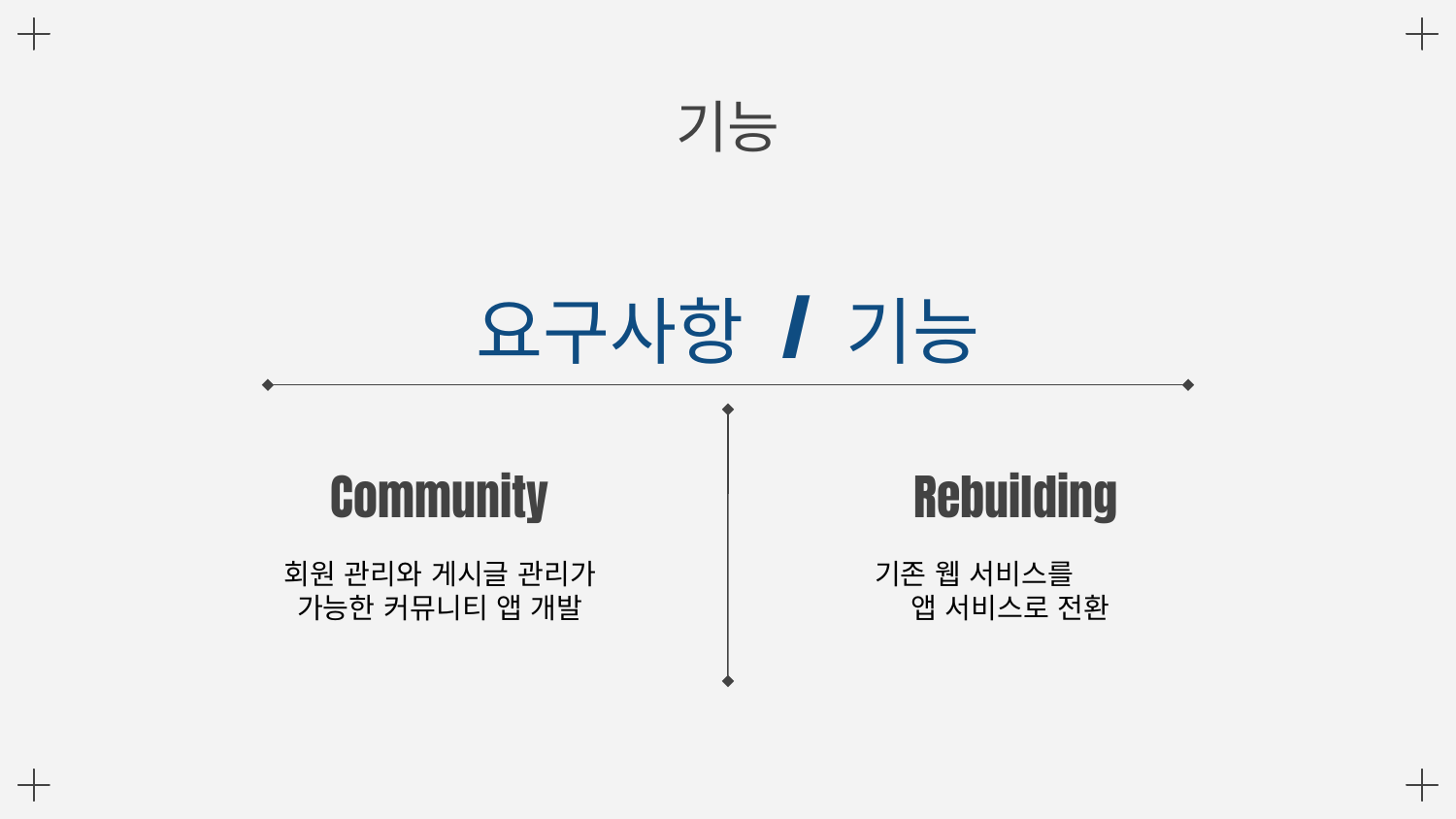

# 기능
요구사항 / 기능
Community
Rebuilding
회원 관리와 게시글 관리가 가능한 커뮤니티 앱 개발
기존 웹 서비스를          앱 서비스로 전환